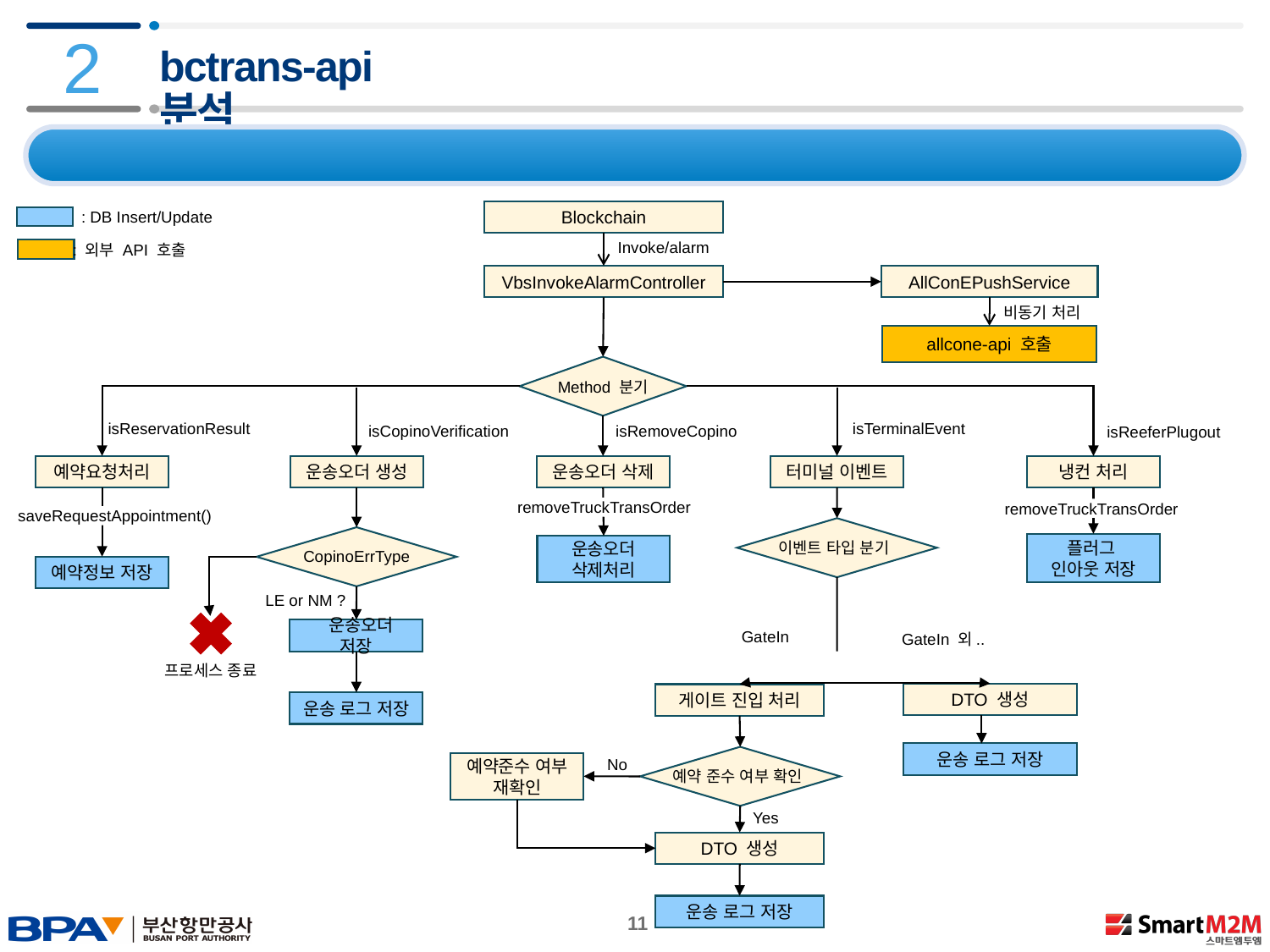

2
# bctrans-api 분석
2.2 VBS 운송이벤트 흐름도 (Code Level)
Blockchain

: DB Insert/Update
Invoke/alarm

: 외부 API 호출
VbsInvokeAlarmController
AllConEPushService
비동기 처리
allcone-api 호출

Method 분기
isTerminalEvent
isReservationResult
isCopinoVerification
isRemoveCopino
isReeferPlugout
예약요청처리
운송오더 생성
운송오더 삭제
터미널 이벤트
냉컨 처리
removeTruckTransOrder
removeTruckTransOrder
saveRequestAppointment()

이벤트 타입 분기
플러그
인아웃 저장
운송오더 삭제처리
CopinoErrType
예약정보 저장
LE or NM ?

 운송오더 저장
GateIn
GateIn 외..
프로세스 종료
DTO 생성
게이트 진입 처리
운송 로그 저장
운송 로그 저장

No
예약준수 여부 재확인
예약 준수 여부 확인
Yes
DTO 생성
운송 로그 저장
  11